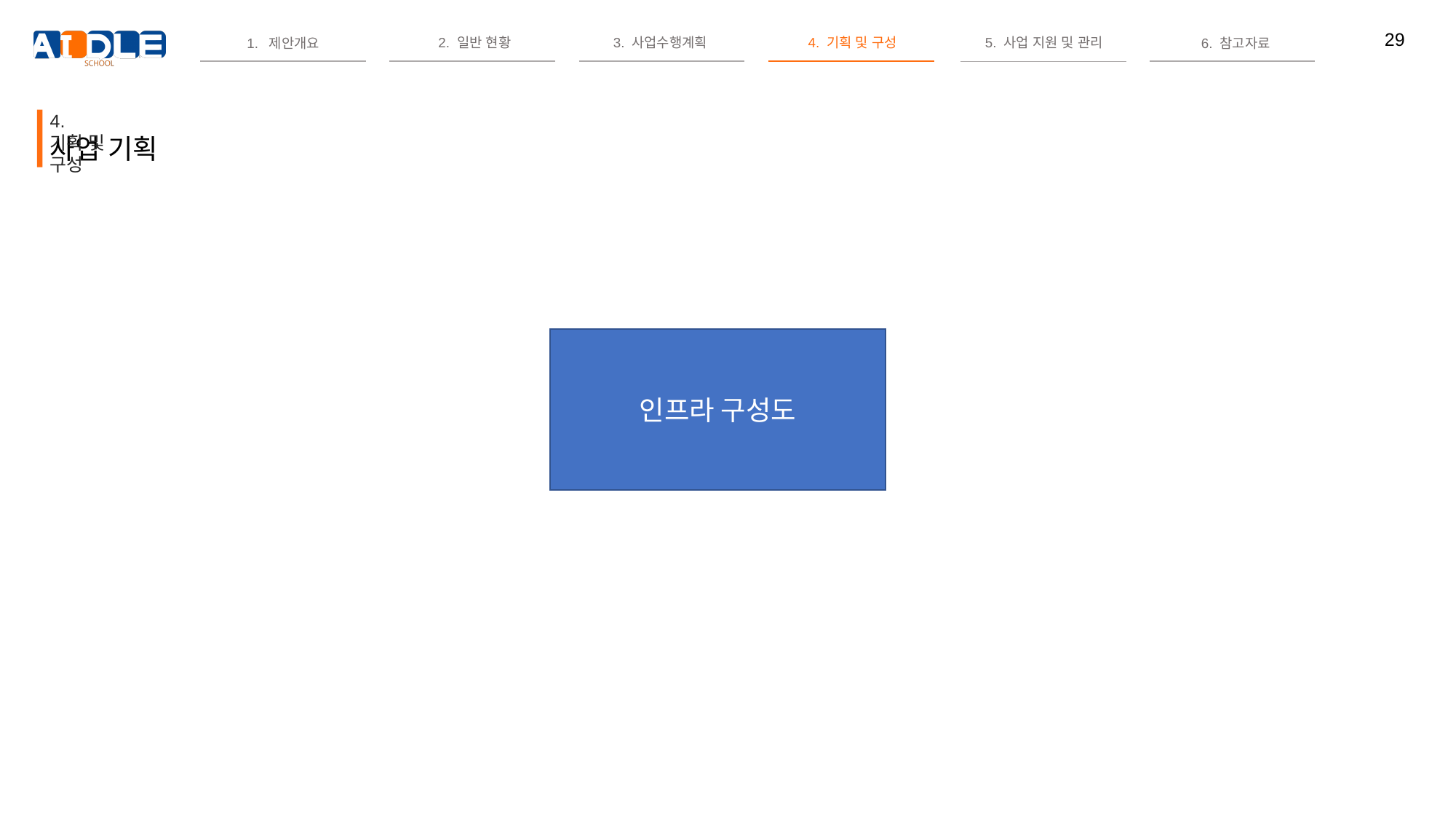

4. 기획 및 구성
사업 기획
인프라 구성도